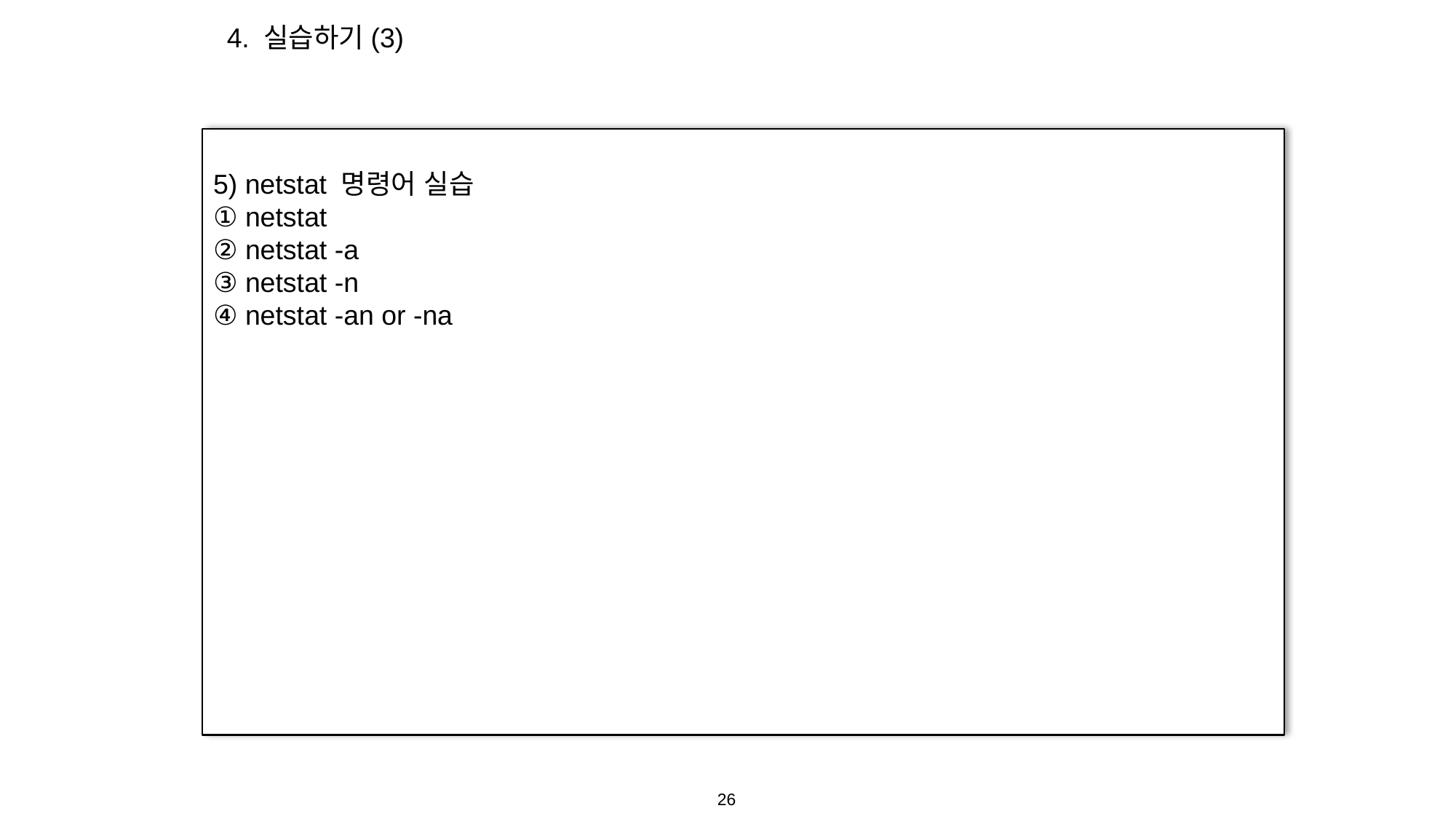

4. 실습하기(3)

5) netstat 명령어 실습
① netstat
② netstat -a
③ netstat -n
④ netstat -an or -na
26